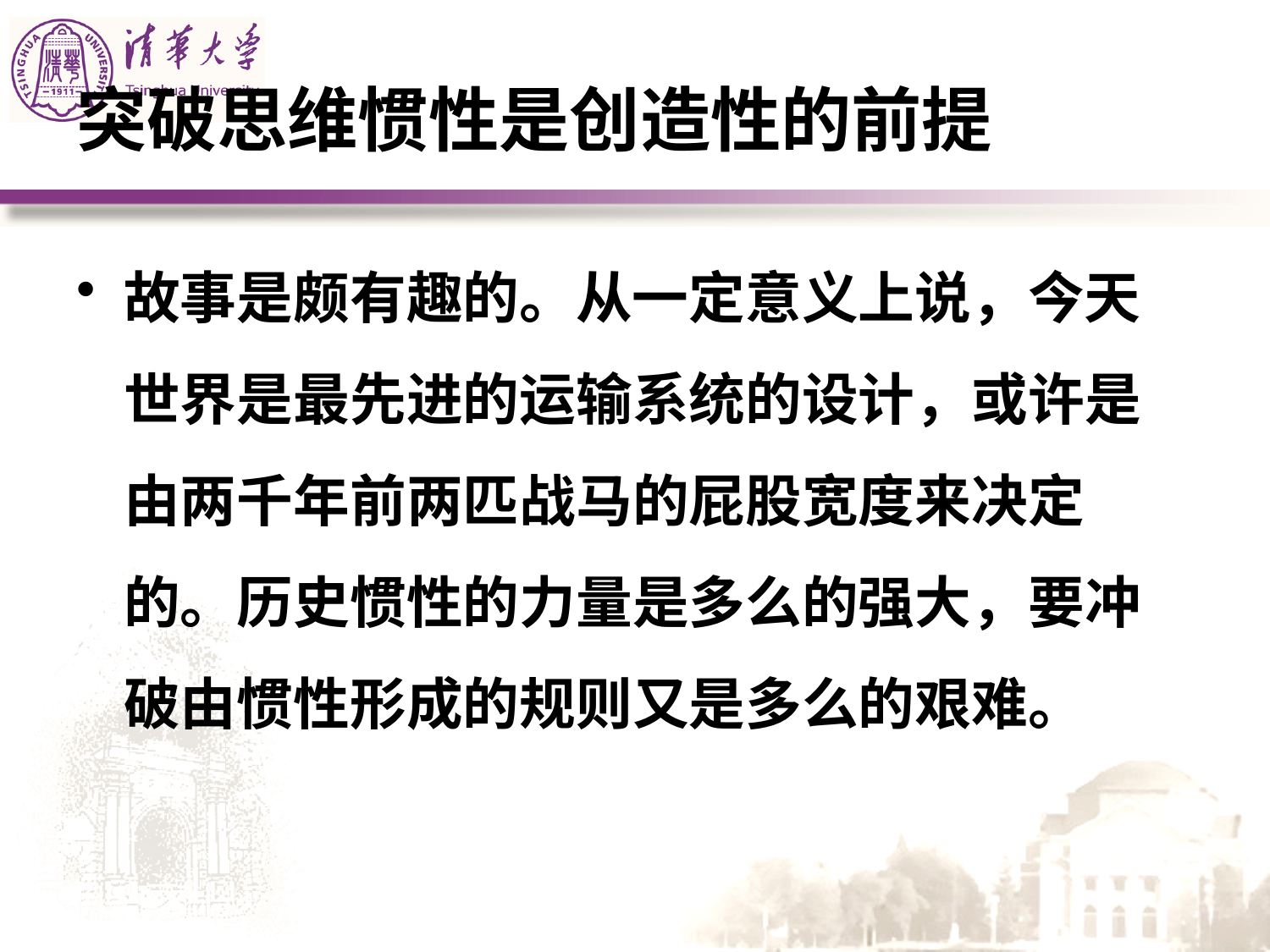

# 突破思维惯性是创造性的前提
故事是颇有趣的。从一定意义上说，今天世界是最先进的运输系统的设计，或许是由两千年前两匹战马的屁股宽度来决定的。历史惯性的力量是多么的强大，要冲破由惯性形成的规则又是多么的艰难。